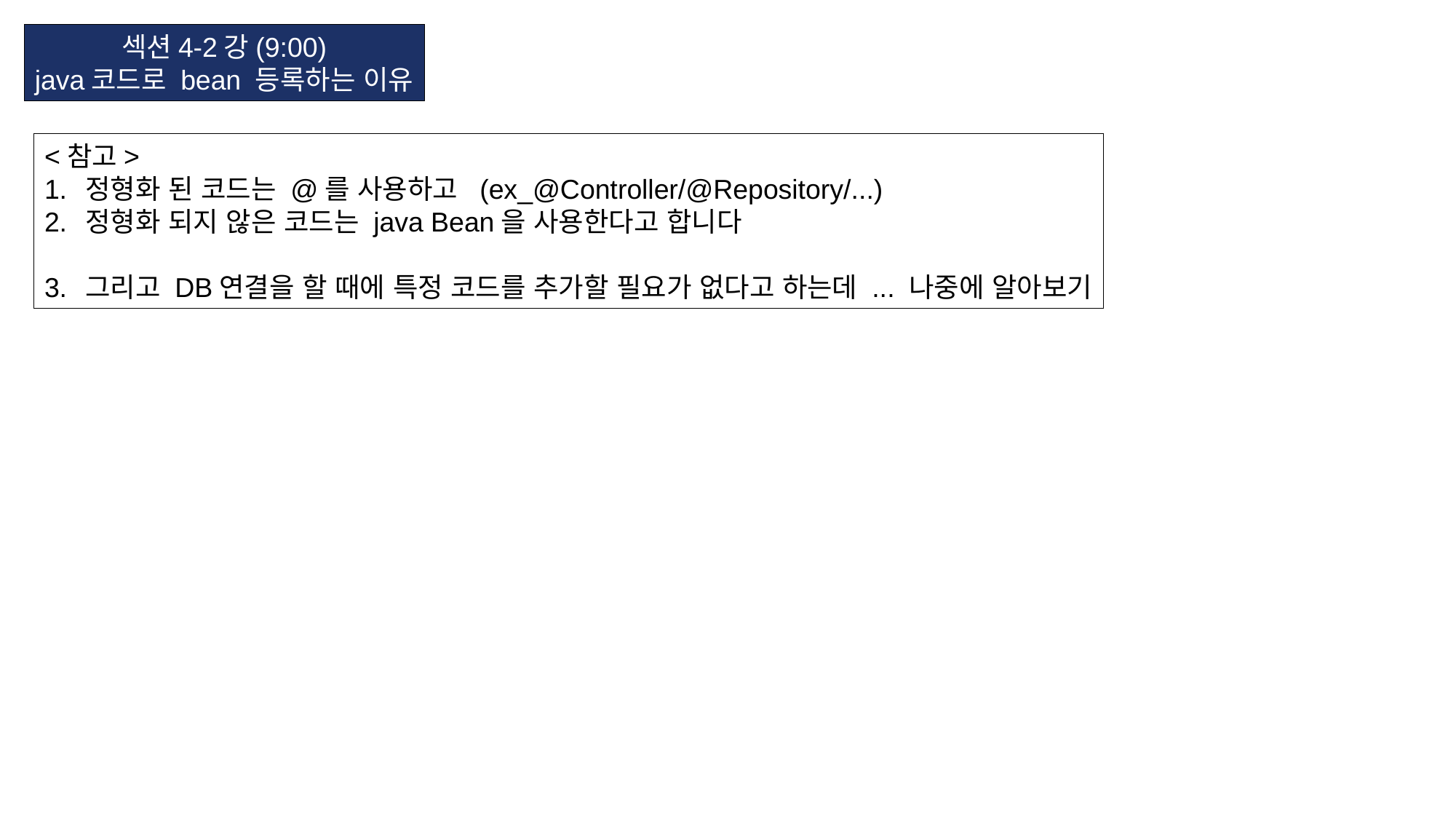

섹션4-2강(9:00)
java코드로 bean 등록하는 이유
<참고>
정형화 된 코드는 @를 사용하고  (ex_@Controller/@Repository/...)
정형화 되지 않은 코드는 java Bean을 사용한다고 합니다

그리고 DB연결을 할 때에 특정 코드를 추가할 필요가 없다고 하는데 ... 나중에 알아보기